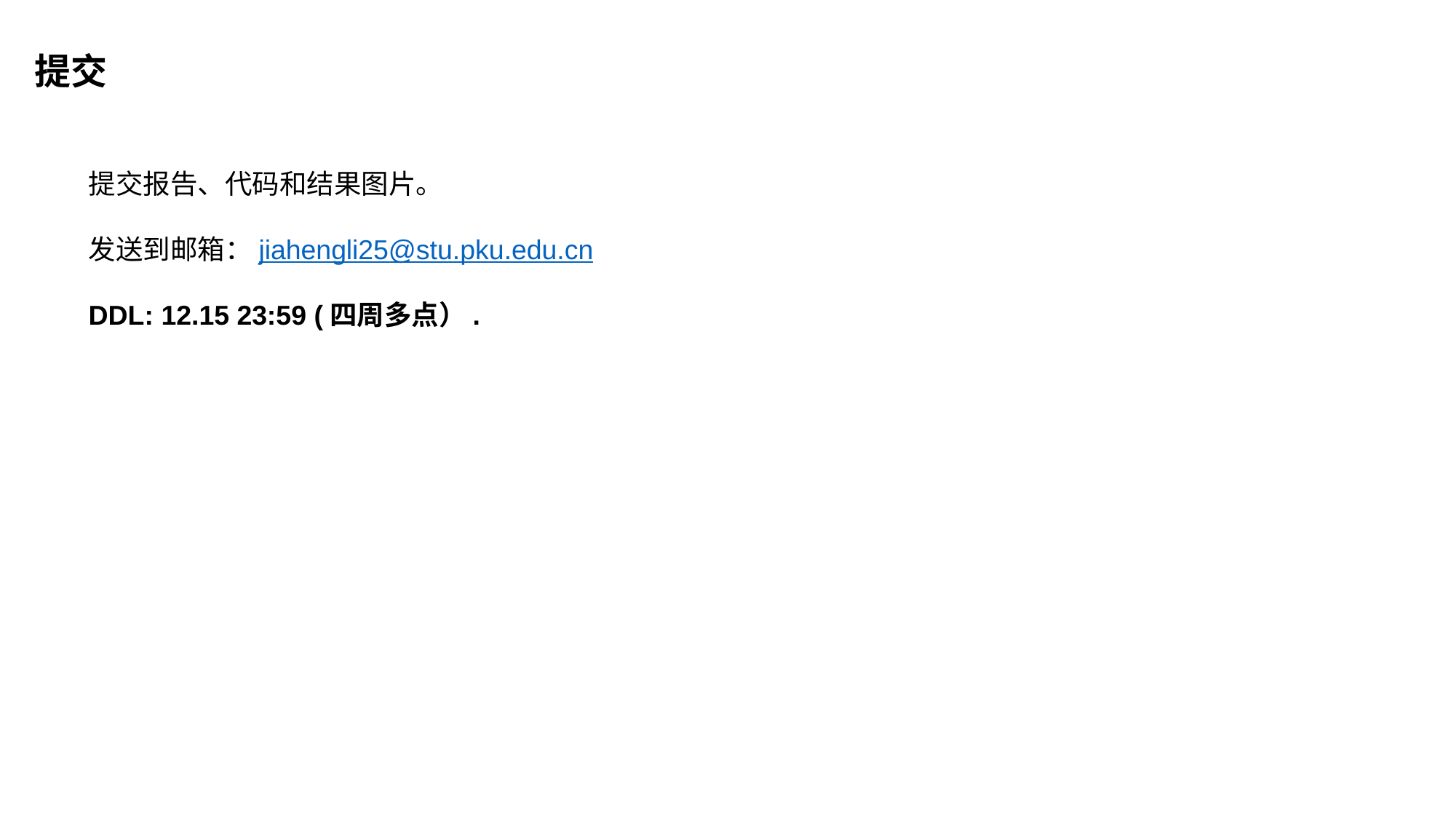

提交
提交报告、代码和结果图片。

发送到邮箱：jiahengli25@stu.pku.edu.cn

DDL: 12.15 23:59 (四周多点）.